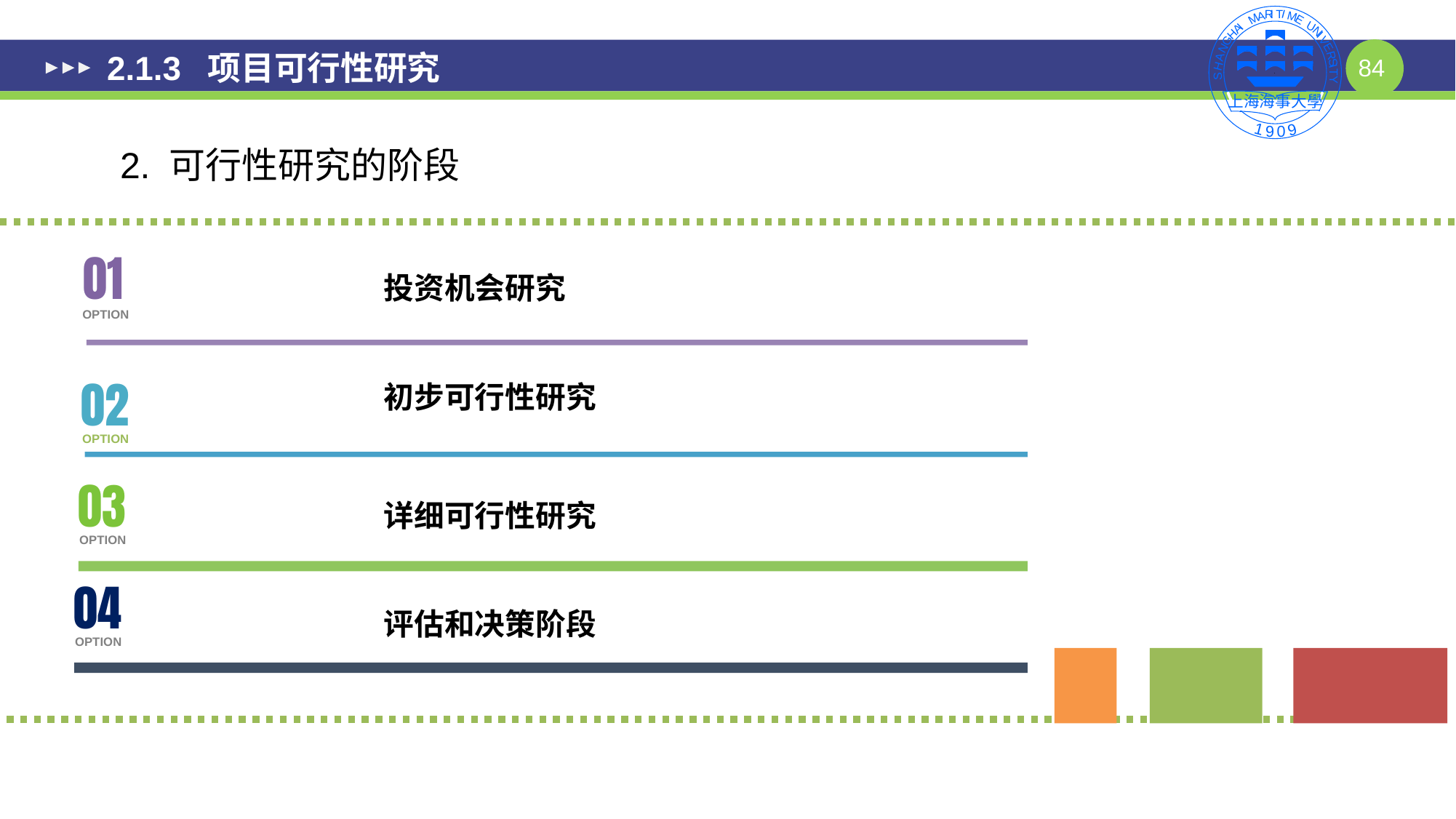

# 2.1.3  项目可行性研究
2. 可行性研究的阶段
投资机会研究
01
OPTION

初步可行性研究
02
OPTION

03
OPTION
详细可行性研究

04
OPTION
评估和决策阶段

84